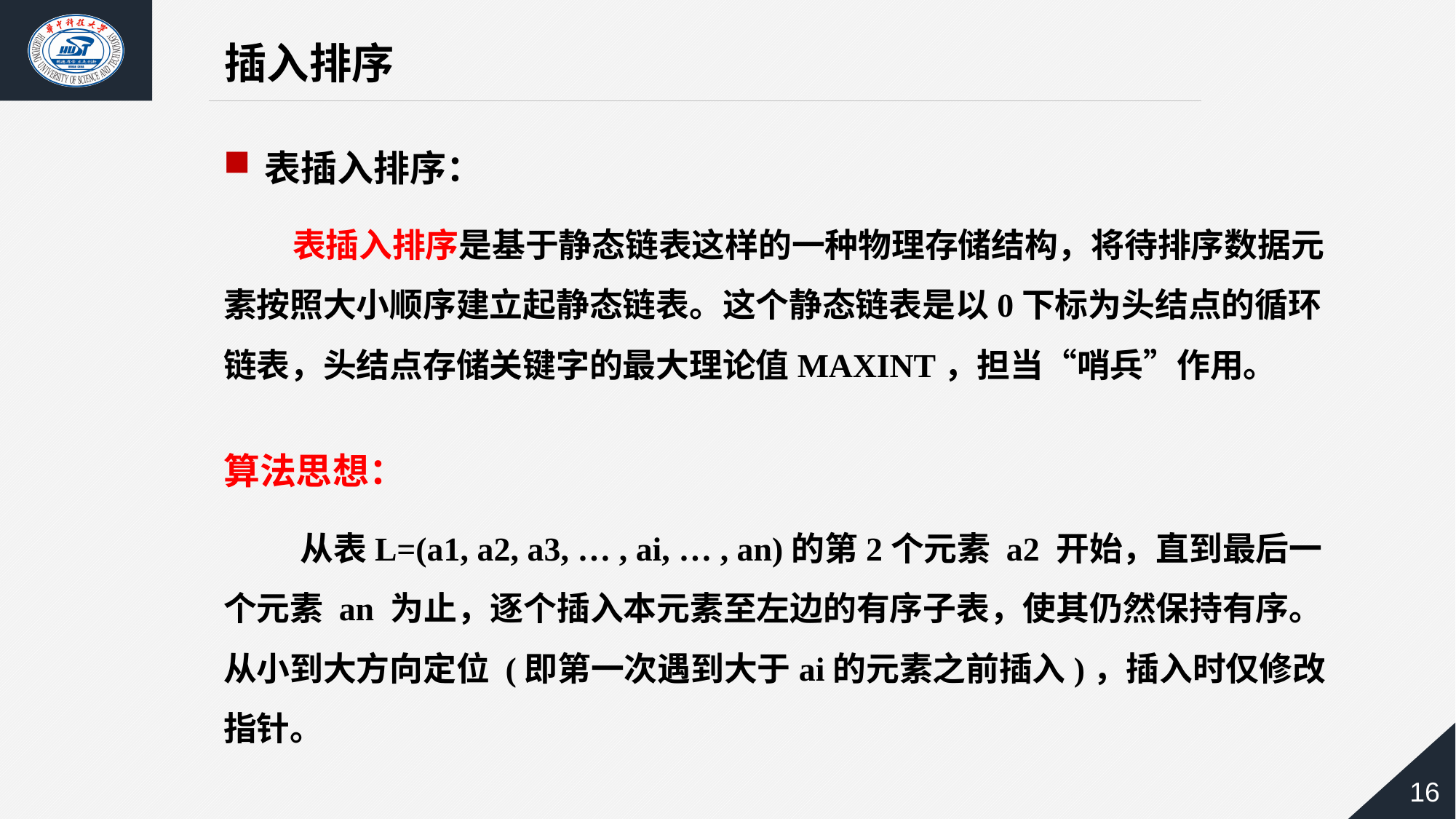

插入排序
表插入排序：
        表插入排序是基于静态链表这样的一种物理存储结构，将待排序数据元素按照大小顺序建立起静态链表。这个静态链表是以0下标为头结点的循环链表，头结点存储关键字的最大理论值MAXINT，担当“哨兵”作用。
算法思想：
         从表L=(a1, a2, a3, … , ai, … , an)的第2个元素 a2 开始，直到最后一个元素 an 为止，逐个插入本元素至左边的有序子表，使其仍然保持有序。从小到大方向定位 (即第一次遇到大于ai的元素之前插入)，插入时仅修改指针。